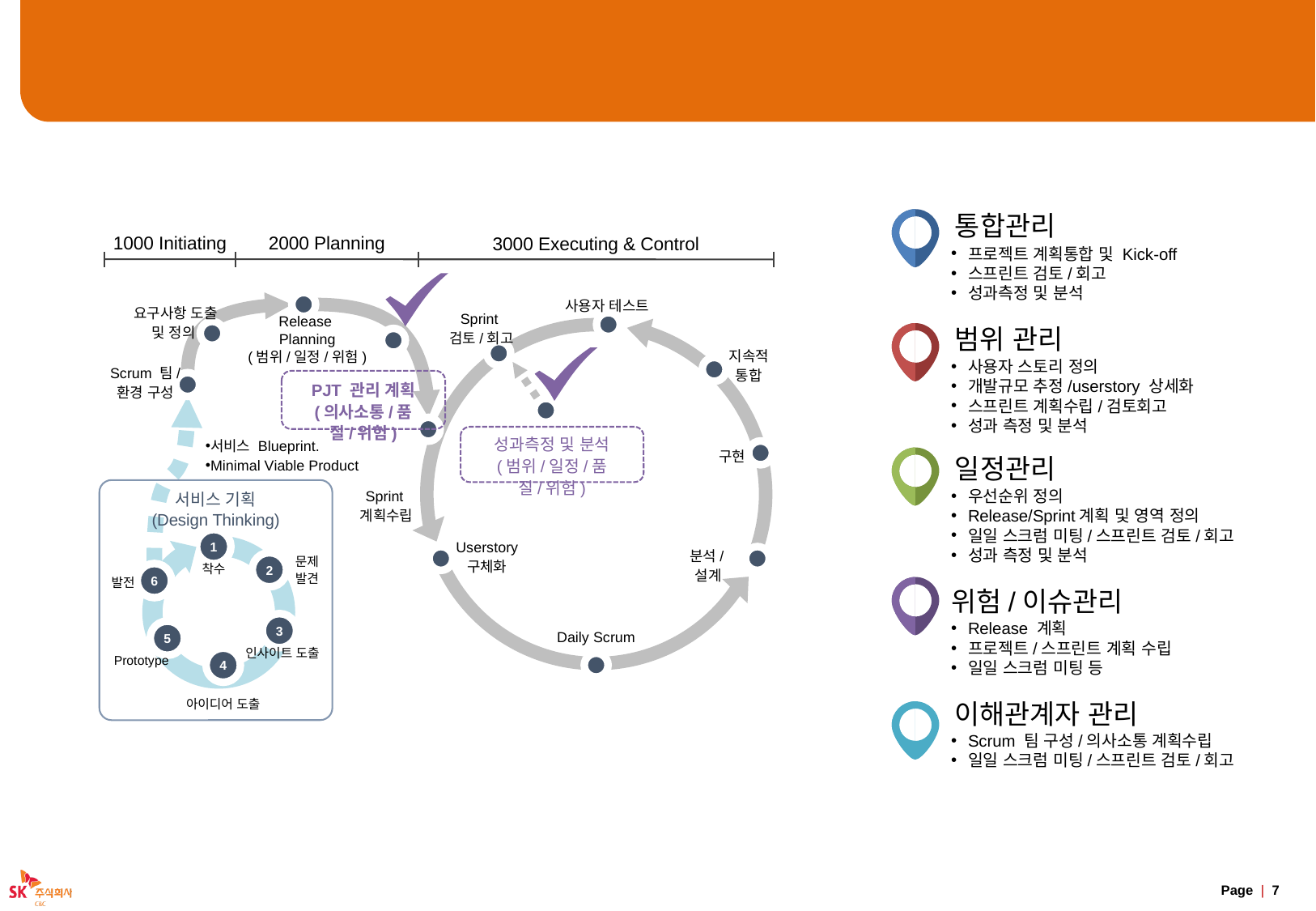

# Agile Project Management 영역
통합관리

1000 Initiating
2000 Planning
3000 Executing & Control
프로젝트 계획통합 및 Kick-off
스프린트 검토/회고
성과측정 및 분석

사용자 테스트

요구사항 도출
및 정의

Sprint
검토/회고
Release
Planning
(범위/일정/위험)

범위 관리

지속적
통합

사용자 스토리 정의
개발규모 추정/userstory 상세화
스프린트 계획수립/검토회고
성과 측정 및 분석
Scrum 팀/
환경 구성

PJT 관리 계획
(의사소통/품질/위험)

성과측정 및 분석
(범위/일정/품질/위험)

서비스 Blueprint.
Minimal Viable Product
구현

일정관리

Sprint
계획수립
서비스 기획
(Design Thinking)
우선순위 정의
Release/Sprint계획 및 영역 정의
일일 스크럼 미팅/스프린트 검토/회고
성과 측정 및 분석

1
Userstory
구체화
분석/설계

문제
발견

2
착수
6
발전

위험/이슈관리
3
Release 계획
프로젝트/스프린트 계획 수립
일일 스크럼 미팅 등
Daily Scrum
5
인사이트 도출
Prototype
4

아이디어 도출
이해관계자 관리

Scrum 팀 구성/의사소통 계획수립
일일 스크럼 미팅/스프린트 검토/회고